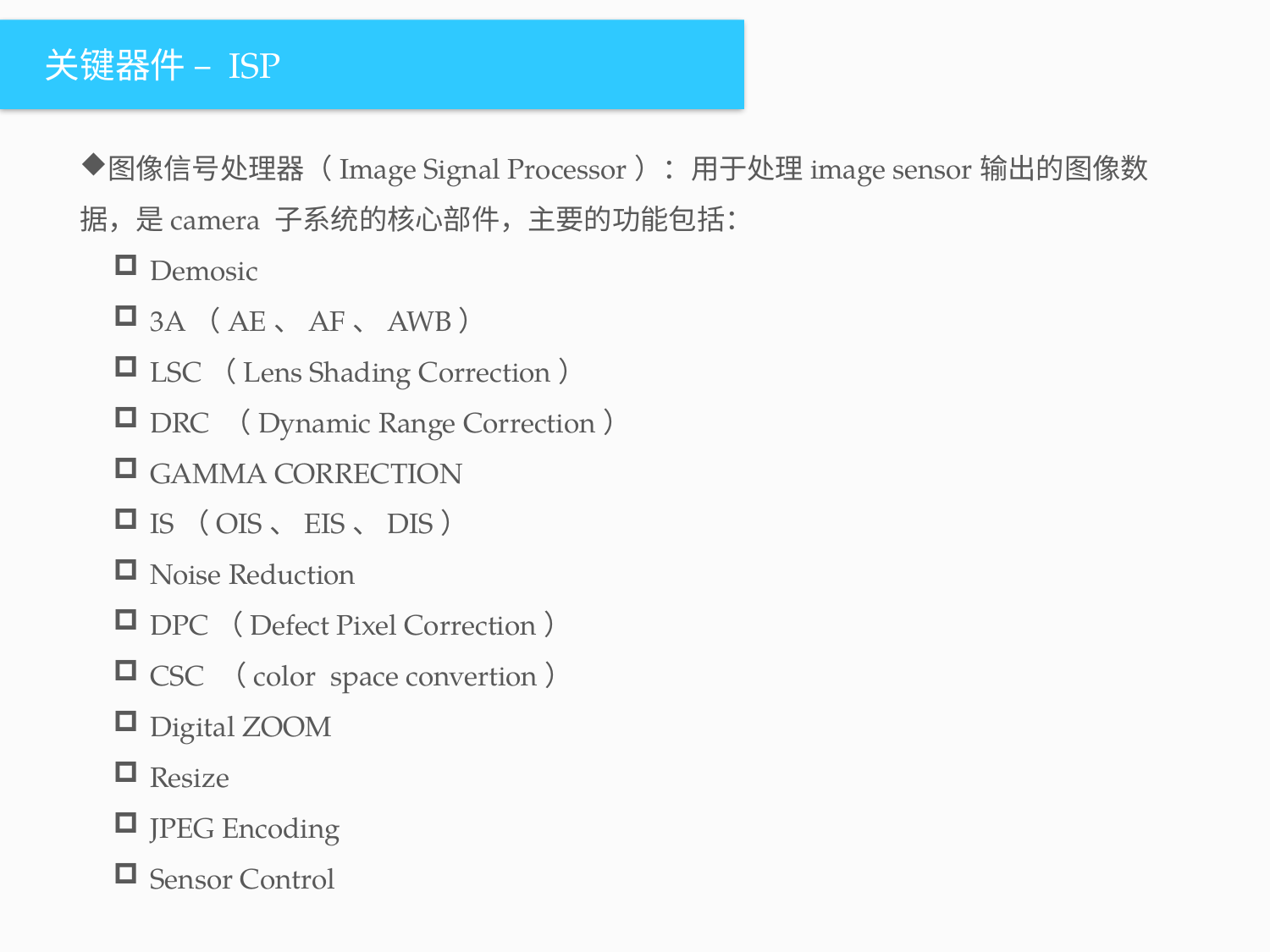

关键器件 – ISP
图像信号处理器（Image Signal Processor）：用于处理image sensor输出的图像数据，是camera 子系统的核心部件，主要的功能包括：
 Demosic
 3A（AE、AF、AWB）
 LSC（Lens Shading Correction）
 DRC （Dynamic Range Correction）
 GAMMA CORRECTION
 IS（OIS、EIS、DIS）
 Noise Reduction
 DPC（Defect Pixel Correction）
 CSC （color  space convertion）
 Digital ZOOM
 Resize
 JPEG Encoding
 Sensor Control